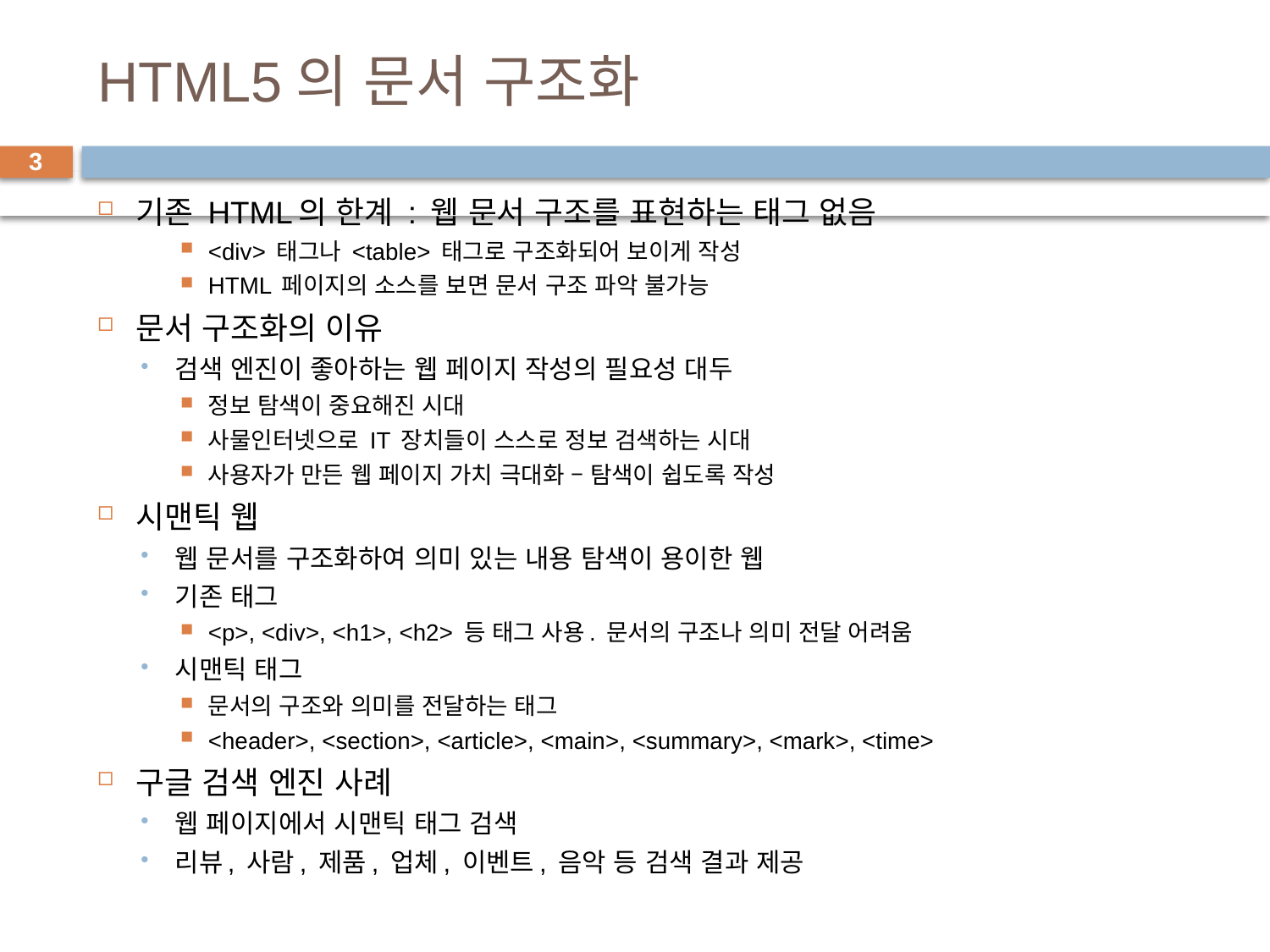

# HTML5의 문서 구조화
3
기존 HTML의 한계 : 웹 문서 구조를 표현하는 태그 없음
<div> 태그나 <table> 태그로 구조화되어 보이게 작성
HTML 페이지의 소스를 보면 문서 구조 파악 불가능
문서 구조화의 이유
검색 엔진이 좋아하는 웹 페이지 작성의 필요성 대두
정보 탐색이 중요해진 시대
사물인터넷으로 IT 장치들이 스스로 정보 검색하는 시대
사용자가 만든 웹 페이지 가치 극대화 – 탐색이 쉽도록 작성
시맨틱 웹
웹 문서를 구조화하여 의미 있는 내용 탐색이 용이한 웹
기존 태그
<p>, <div>, <h1>, <h2> 등 태그 사용. 문서의 구조나 의미 전달 어려움
시맨틱 태그
문서의 구조와 의미를 전달하는 태그
<header>, <section>, <article>, <main>, <summary>, <mark>, <time>
구글 검색 엔진 사례
웹 페이지에서 시맨틱 태그 검색
리뷰, 사람, 제품, 업체, 이벤트, 음악 등 검색 결과 제공